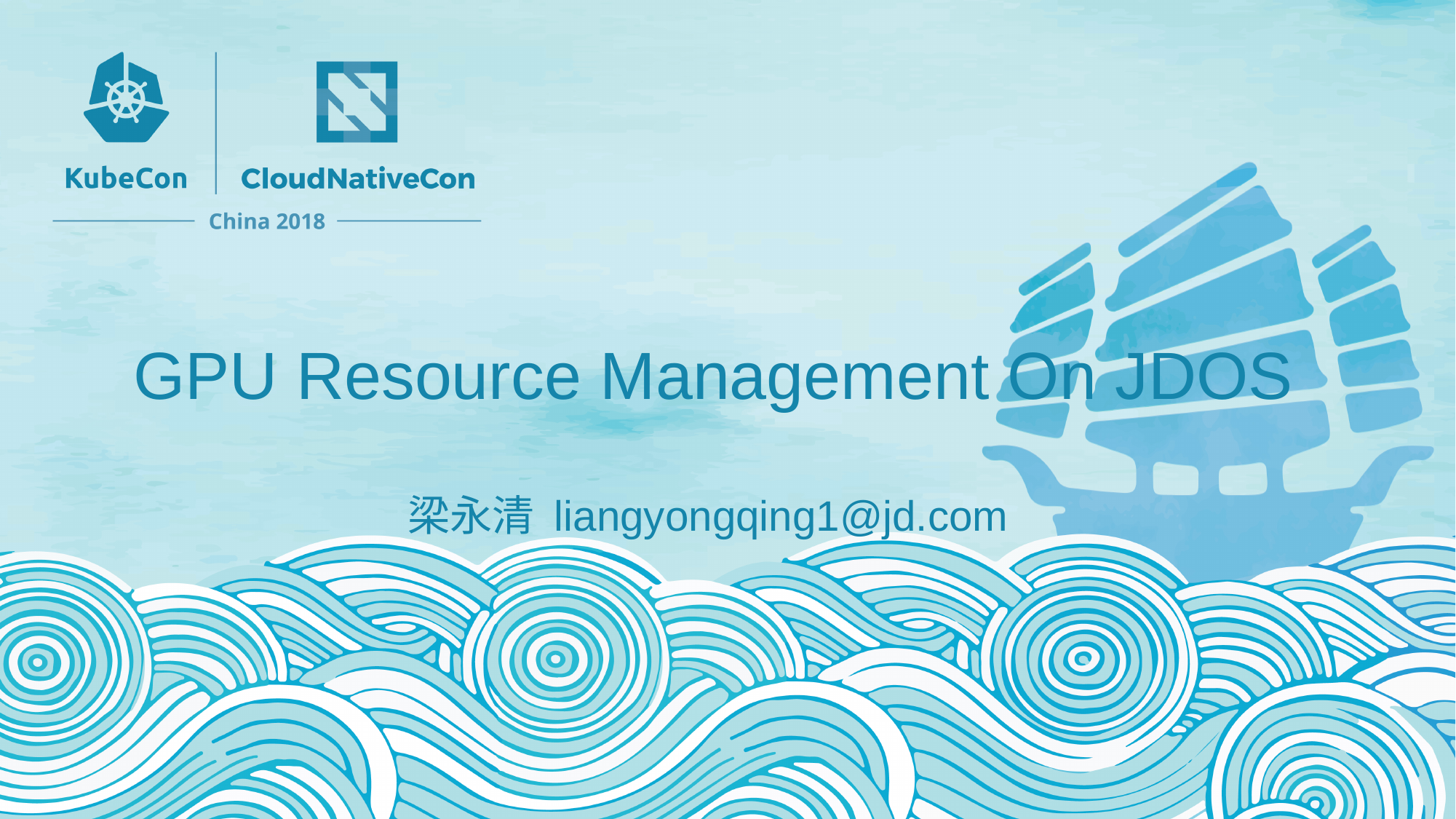

# GPU Resource Management On JDOS
梁永清 liangyongqing1@jd.com